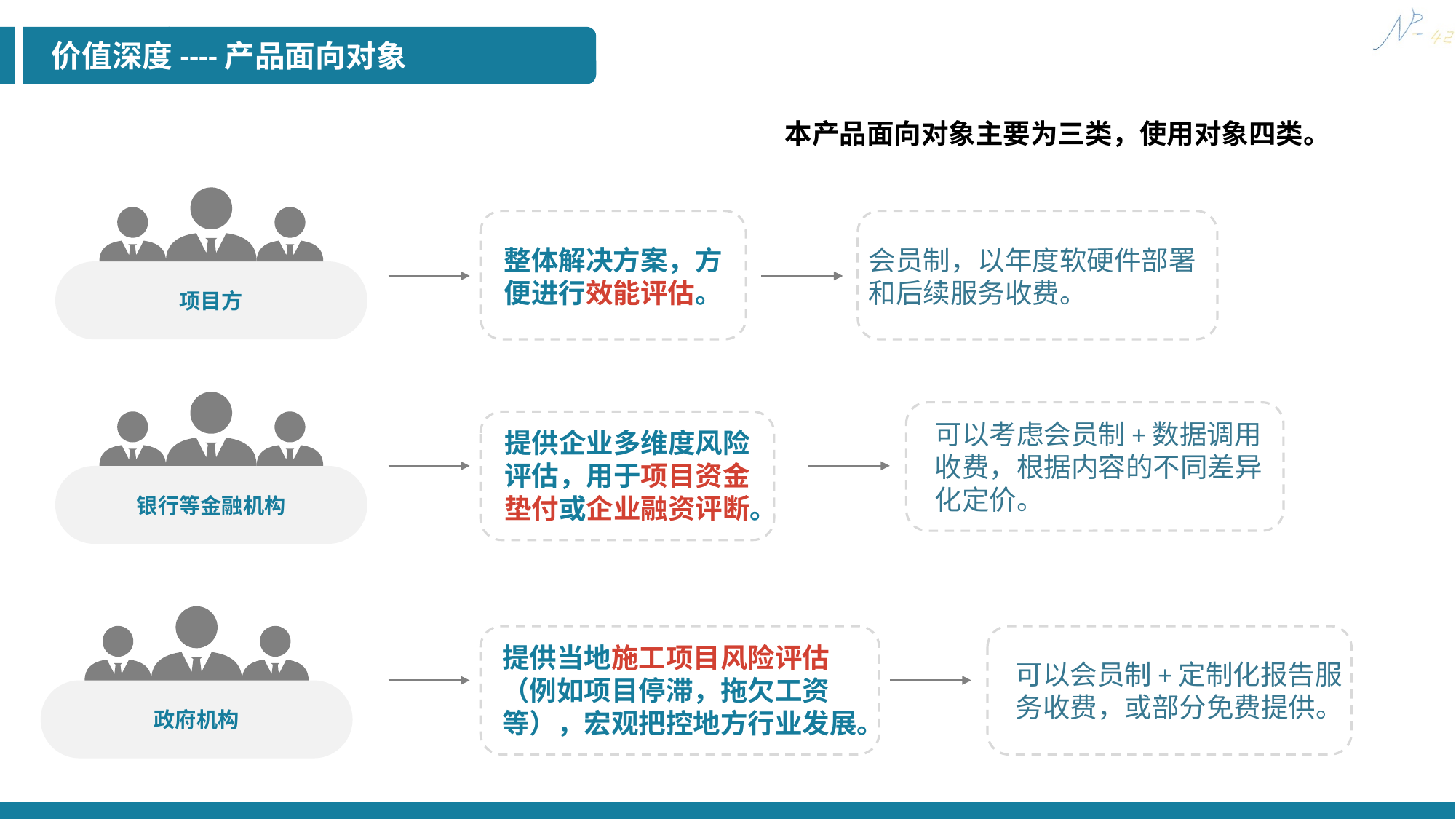

价值深度----产品面向对象
本产品面向对象主要为三类，使用对象四类。

项目方

整体解决方案，方便进行效能评估。
会员制，以年度软硬件部署和后续服务收费。

银行等金融机构

可以考虑会员制+数据调用收费，根据内容的不同差异化定价。

提供企业多维度风险评估，用于项目资金垫付或企业融资评断。

政府机构

可以会员制+定制化报告服务收费，或部分免费提供。
提供当地施工项目风险评估（例如项目停滞，拖欠工资等），宏观把控地方行业发展。